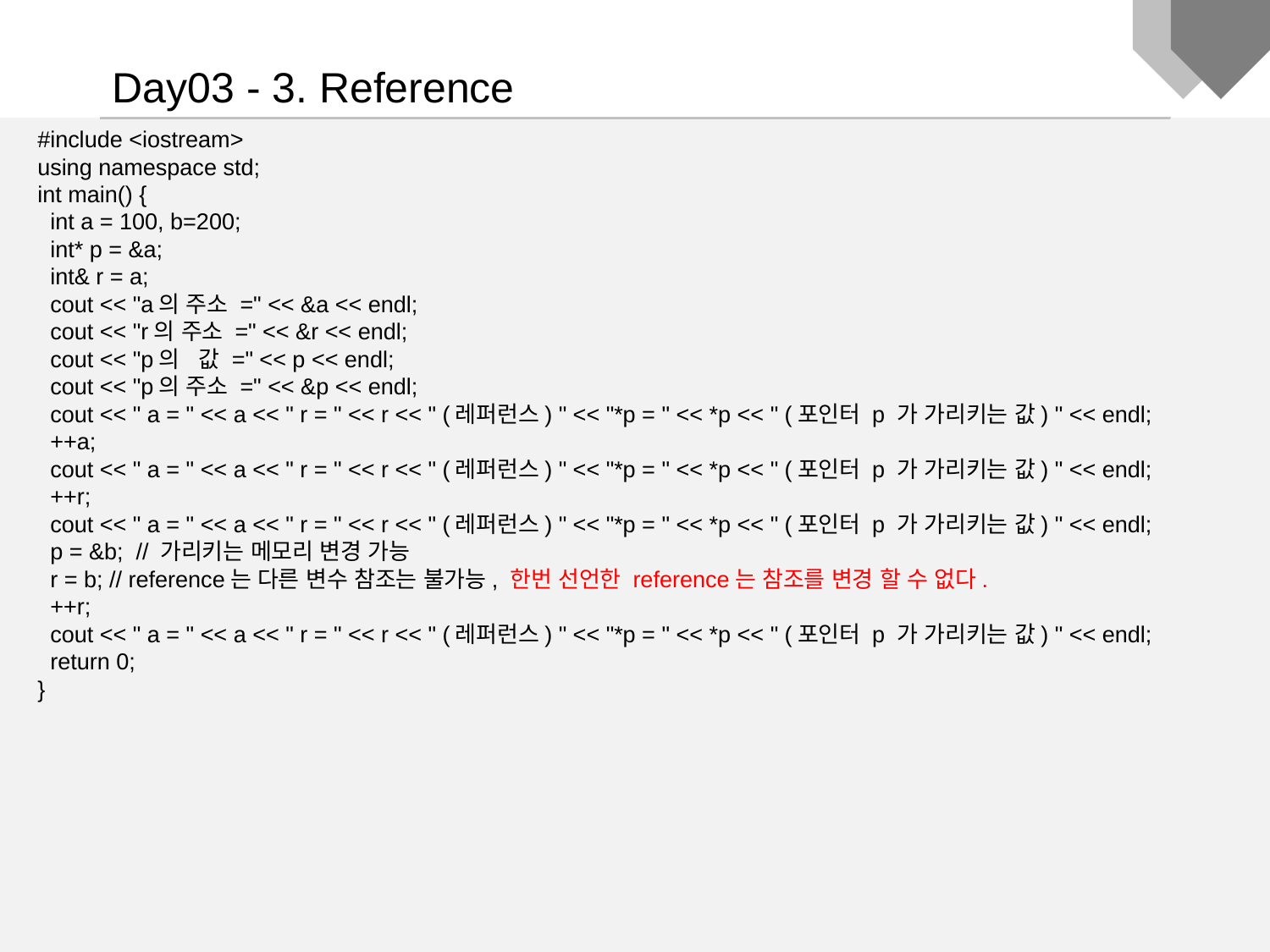

Day03 - 3. Reference
#include <iostream>
using namespace std;
int main() {
  int a = 100, b=200;
  int* p = &a;
  int& r = a;
  cout << "a의 주소 =" << &a << endl;
  cout << "r의 주소 =" << &r << endl;
  cout << "p의   값 =" << p << endl;
  cout << "p의 주소 =" << &p << endl;
  cout << " a = " << a << " r = " << r << " (레퍼런스) " << "*p = " << *p << " (포인터 p 가 가리키는 값) " << endl;
  ++a;
  cout << " a = " << a << " r = " << r << " (레퍼런스) " << "*p = " << *p << " (포인터 p 가 가리키는 값) " << endl;
  ++r;
  cout << " a = " << a << " r = " << r << " (레퍼런스) " << "*p = " << *p << " (포인터 p 가 가리키는 값) " << endl;
  p = &b;  // 가리키는 메모리 변경 가능
  r = b; // reference는 다른 변수 참조는 불가능, 한번 선언한 reference는 참조를 변경 할 수 없다.
  ++r;
  cout << " a = " << a << " r = " << r << " (레퍼런스) " << "*p = " << *p << " (포인터 p 가 가리키는 값) " << endl;
  return 0;
}